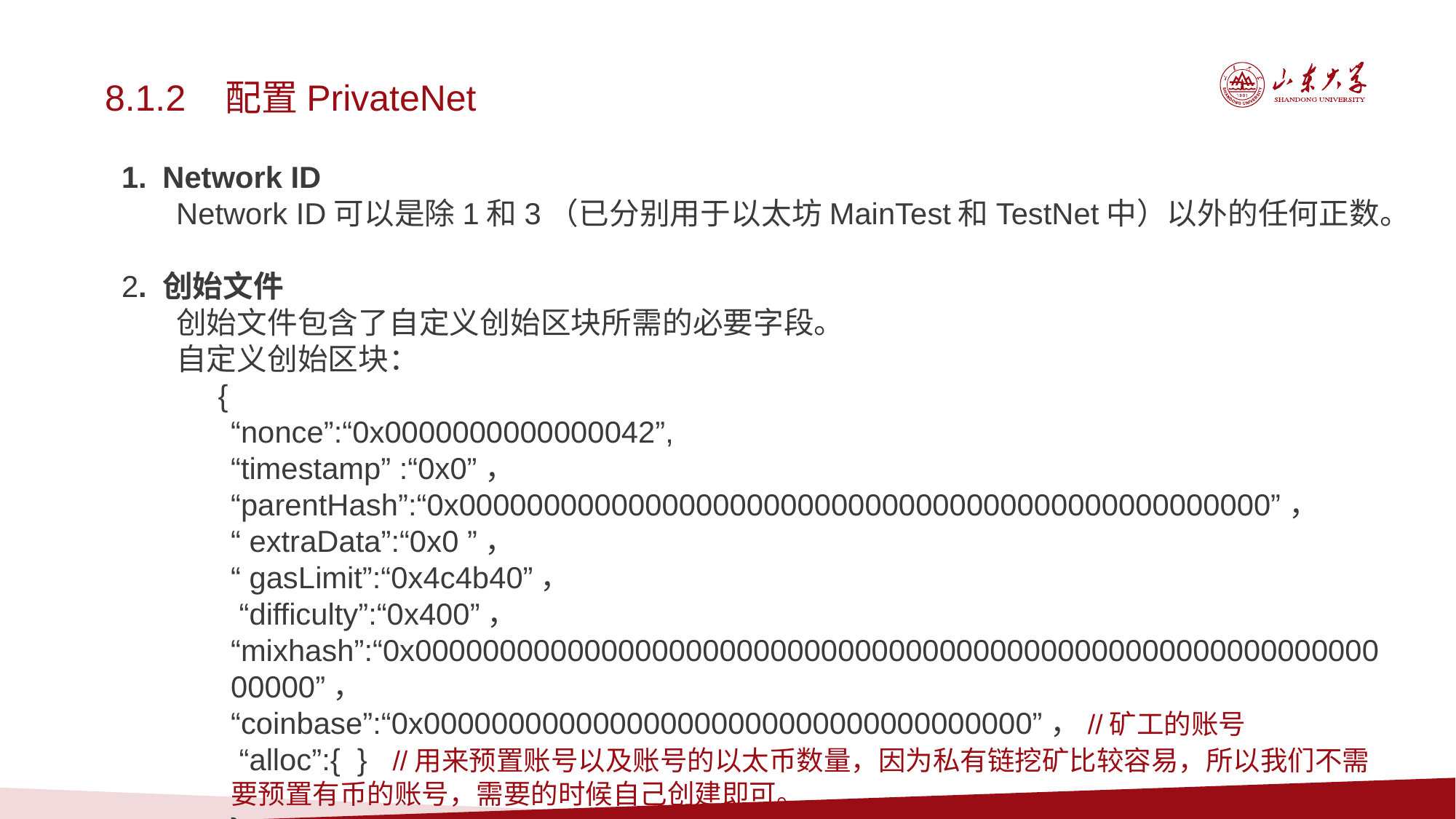

8.1.2   配置PrivateNet
Network ID
Network ID可以是除1和3（已分别用于以太坊MainTest和TestNet中）以外的任何正数。

2. 创始文件
创始文件包含了自定义创始区块所需的必要字段。
自定义创始区块：
     {
“nonce”:“0x0000000000000042”,
“timestamp” :“0x0”，
“parentHash”:“0x000000000000000000000000000000000000000000000000”，
“ extraData”:“0x0 ”，
“ gasLimit”:“0x4c4b40”，
 “difficulty”:“0x400”，
“mixhash”:“0x00000000000000000000000000000000000000000000000000000000000000”，
“coinbase”:“0x000000000000000000000000000000000000”，//矿工的账号
 “alloc”:{  }   //用来预置账号以及账号的以太币数量，因为私有链挖矿比较容易，所以我们不需要预置有币的账号，需要的时候自己创建即可。
}